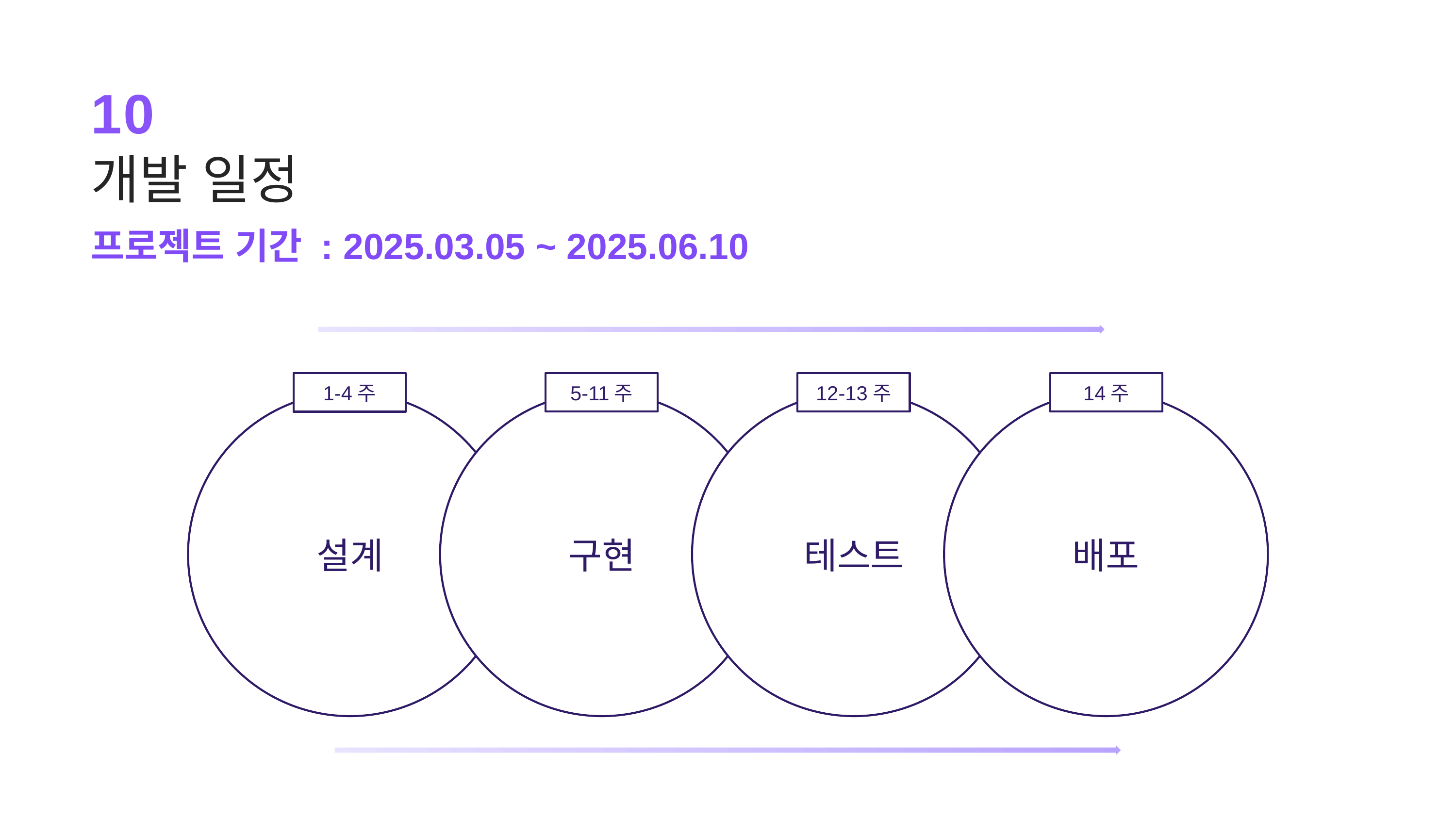

10
개발 일정
프로젝트 기간 : 2025.03.05 ~ 2025.06.10

5-11주
12-13주
14주
1-4주
설계
구현
테스트
배포